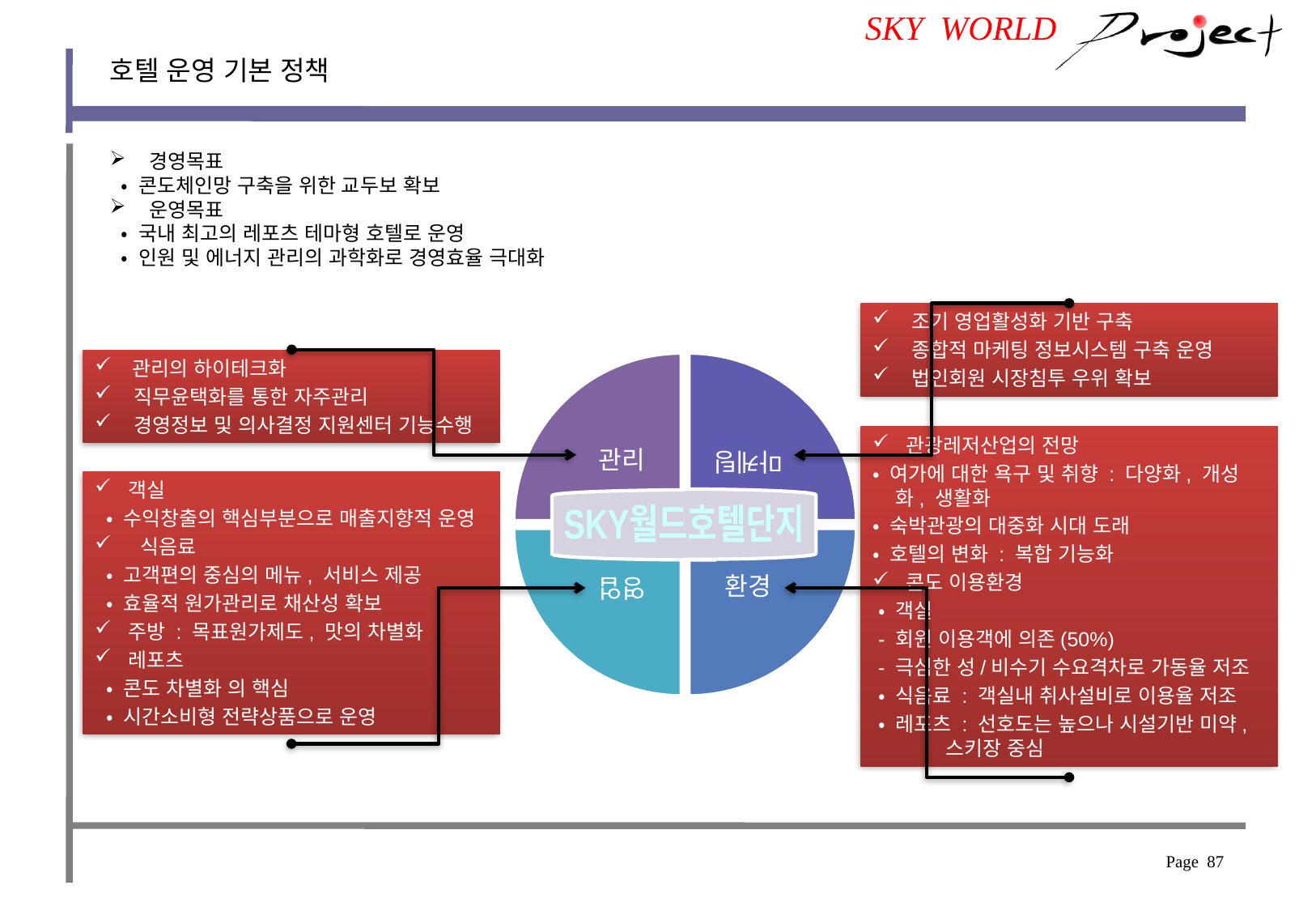

SKY  WORLD
호텔 운영 기본 정책
 경영목표
  • 콘도체인망 구축을 위한 교두보 확보
 운영목표
  • 국내 최고의 레포츠 테마형 호텔로 운영
  • 인원 및 에너지 관리의 과학화로 경영효율 극대화
관리
마케팅
환경
영업
 조기 영업활성화 기반 구축
 종합적 마케팅 정보시스템 구축 운영
 법인회원 시장침투 우위 확보
 관리의 하이테크화
 직무윤택화를 통한 자주관리
 경영정보 및 의사결정 지원센터 기능수행
 관광레저산업의 전망
• 여가에 대한 욕구 및 취향 : 다양화, 개성화, 생활화
• 숙박관광의 대중화 시대 도래
• 호텔의 변화 : 복합 기능화
 콘도 이용환경
 • 객실
 - 회원 이용객에 의존(50%)
 - 극심한 성/비수기 수요격차로 가동율 저조
 • 식음료 : 객실내 취사설비로 이용율 저조
 • 레포츠 : 선호도는 높으나 시설기반 미약,
        스키장 중심
 객실
  • 수익창출의 핵심부분으로 매출지향적 운영
식음료
  • 고객편의 중심의 메뉴, 서비스 제공
  • 효율적 원가관리로 채산성 확보
 주방 : 목표원가제도, 맛의 차별화
 레포츠
  • 콘도 차별화 의 핵심
  • 시간소비형 전략상품으로 운영
SKY월드호텔단지